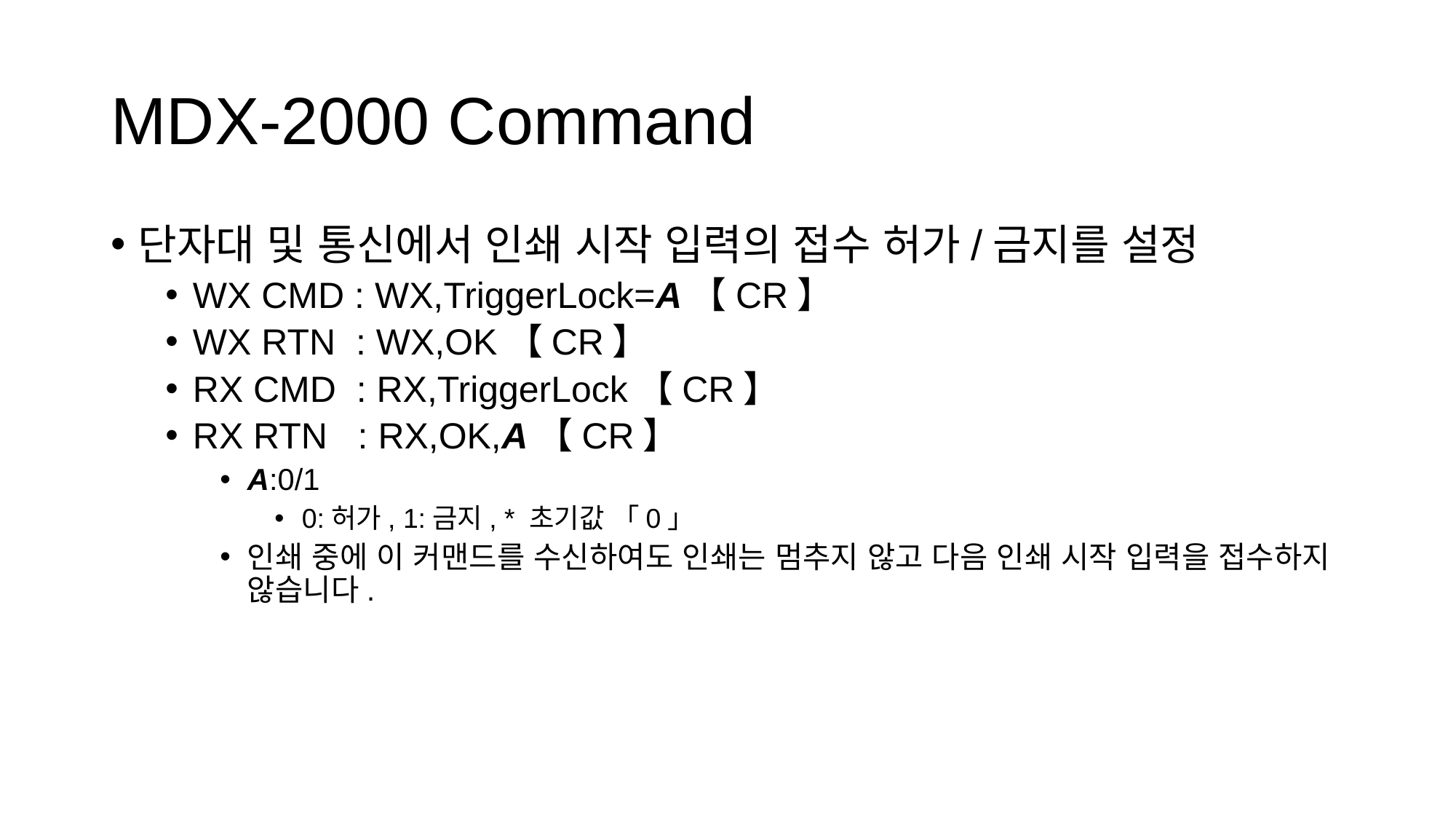

# MDX-2000 Command
단자대 및 통신에서 인쇄 시작 입력의 접수 허가/금지를 설정
WX CMD : WX,TriggerLock=A【CR】
WX RTN  : WX,OK【CR】
RX CMD  : RX,TriggerLock【CR】
RX RTN   : RX,OK,A【CR】
A:0/1
0:허가, 1:금지, * 초기값 「0」
인쇄 중에 이 커맨드를 수신하여도 인쇄는 멈추지 않고 다음 인쇄 시작 입력을 접수하지 않습니다.